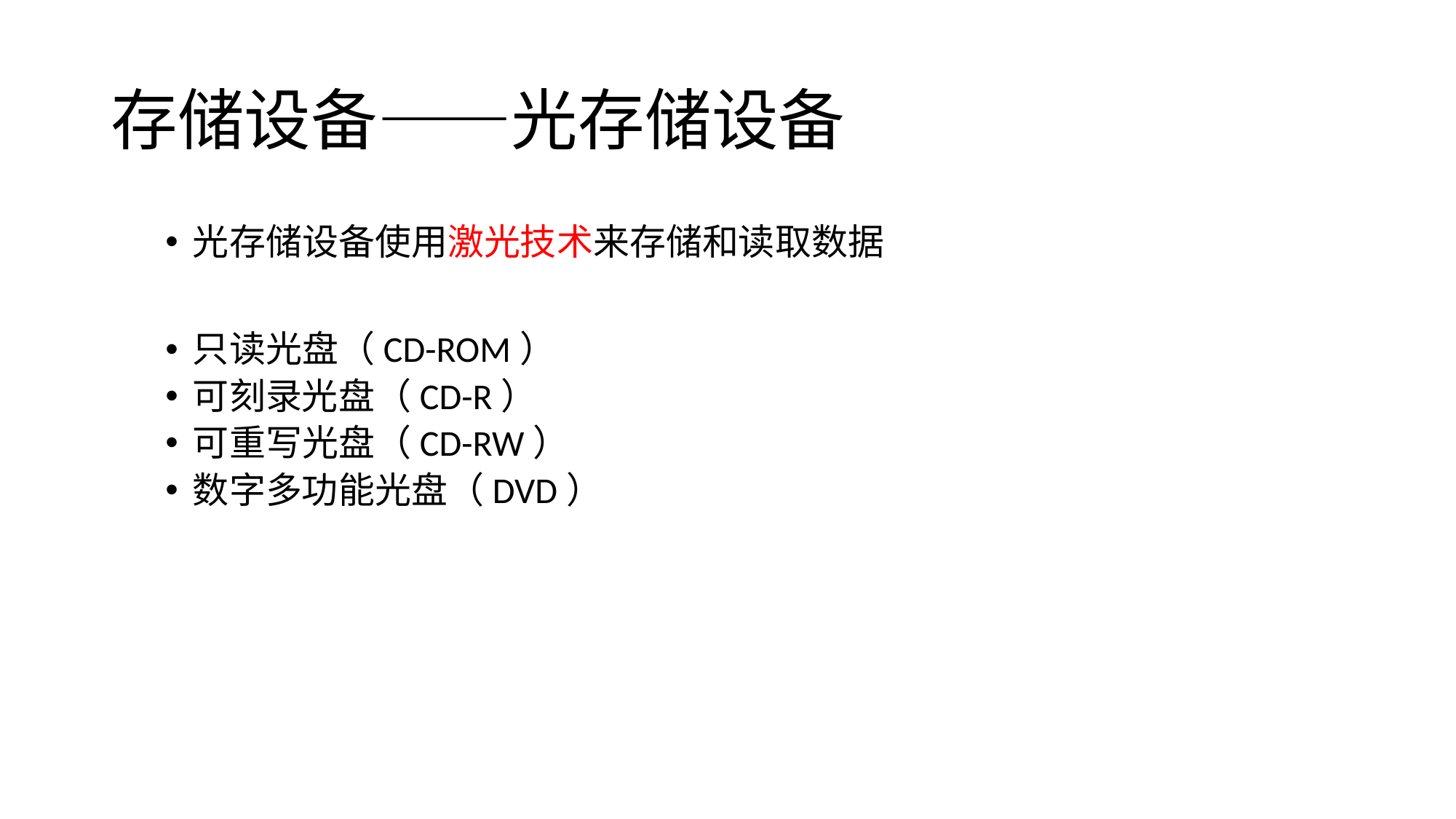

# 存储设备——光存储设备
光存储设备使用激光技术来存储和读取数据

只读光盘（CD-ROM）
可刻录光盘（CD-R）
可重写光盘（CD-RW）
数字多功能光盘（DVD）